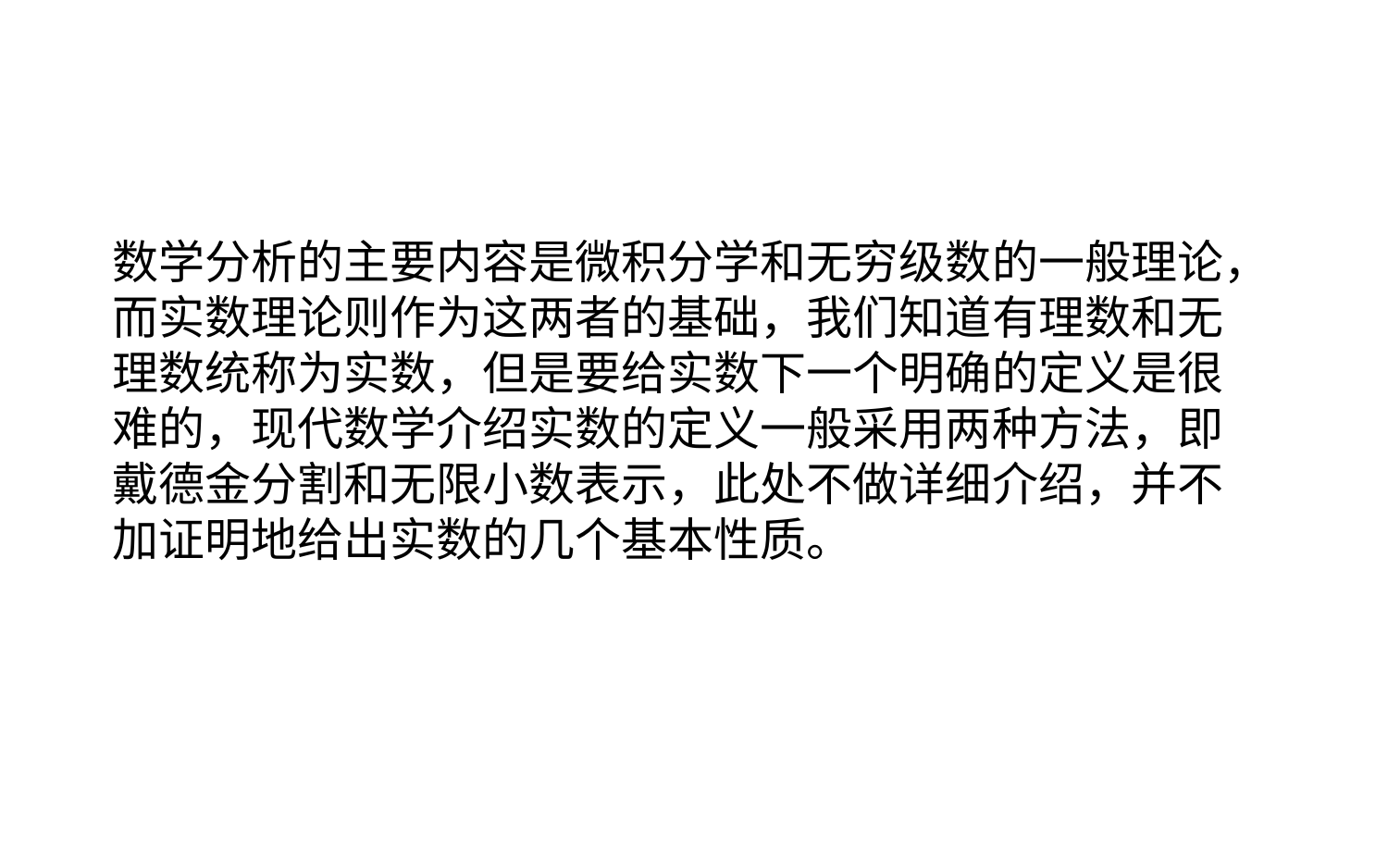

数学分析的主要内容是微积分学和无穷级数的一般理论，而实数理论则作为这两者的基础，我们知道有理数和无理数统称为实数，但是要给实数下一个明确的定义是很难的，现代数学介绍实数的定义一般采用两种方法，即戴德金分割和无限小数表示，此处不做详细介绍，并不加证明地给出实数的几个基本性质。